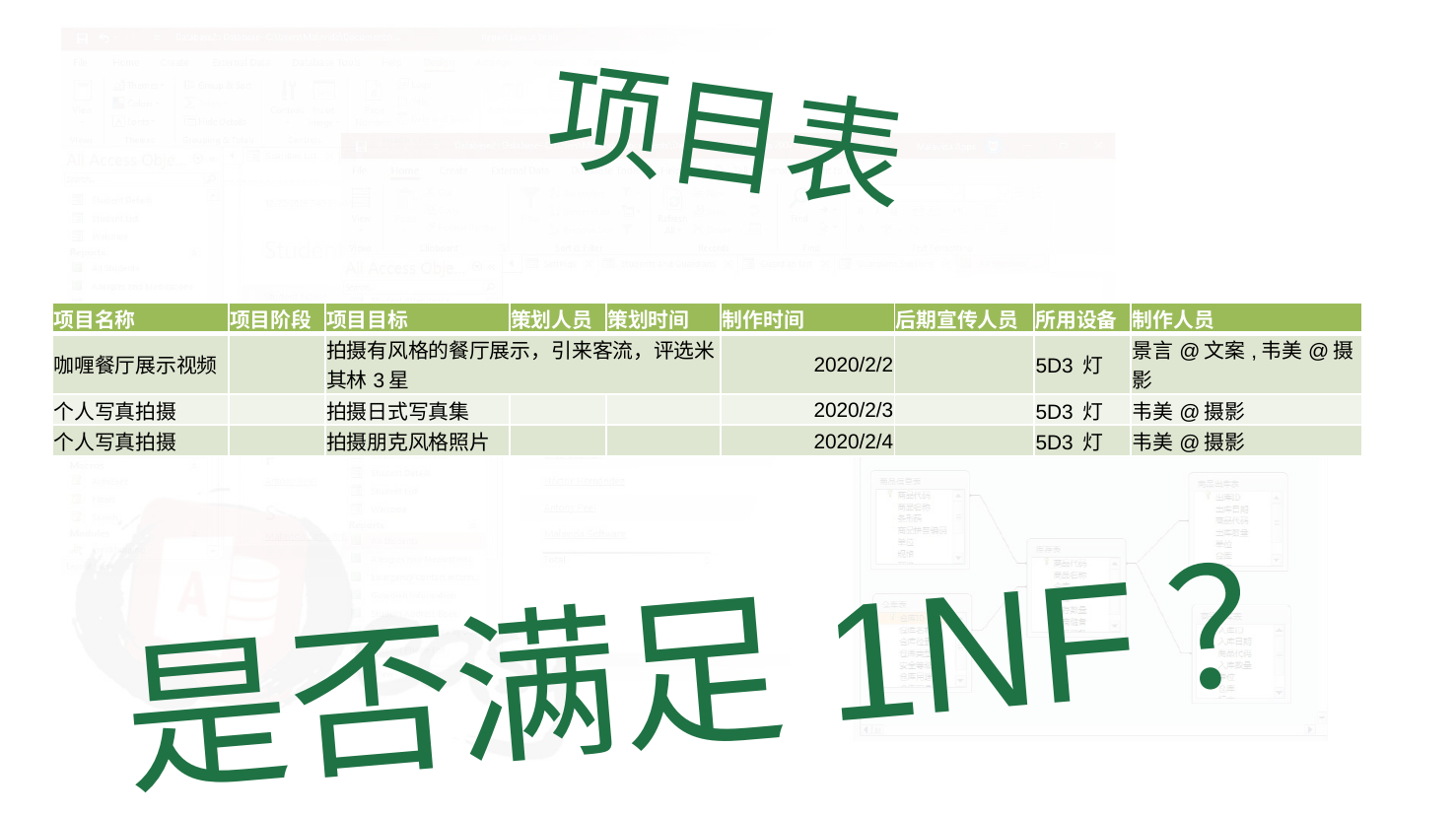

项目表
| 项目名称 | 项目阶段 | 项目目标 | 策划人员 | 策划时间 | 制作时间 | 后期宣传人员 | 所用设备 | 制作人员 |
| --- | --- | --- | --- | --- | --- | --- | --- | --- |
| 咖喱餐厅展示视频 |  | 拍摄有风格的餐厅展示，引来客流，评选米其林3星 |  |  | 2020/2/2 |  | 5D3 灯 | 景言@文案,韦美@摄影 |
| 个人写真拍摄 |  | 拍摄日式写真集 |  |  | 2020/2/3 |  | 5D3 灯 | 韦美@摄影 |
| 个人写真拍摄 |  | 拍摄朋克风格照片 |  |  | 2020/2/4 |  | 5D3 灯 | 韦美@摄影 |
是否满足1NF？